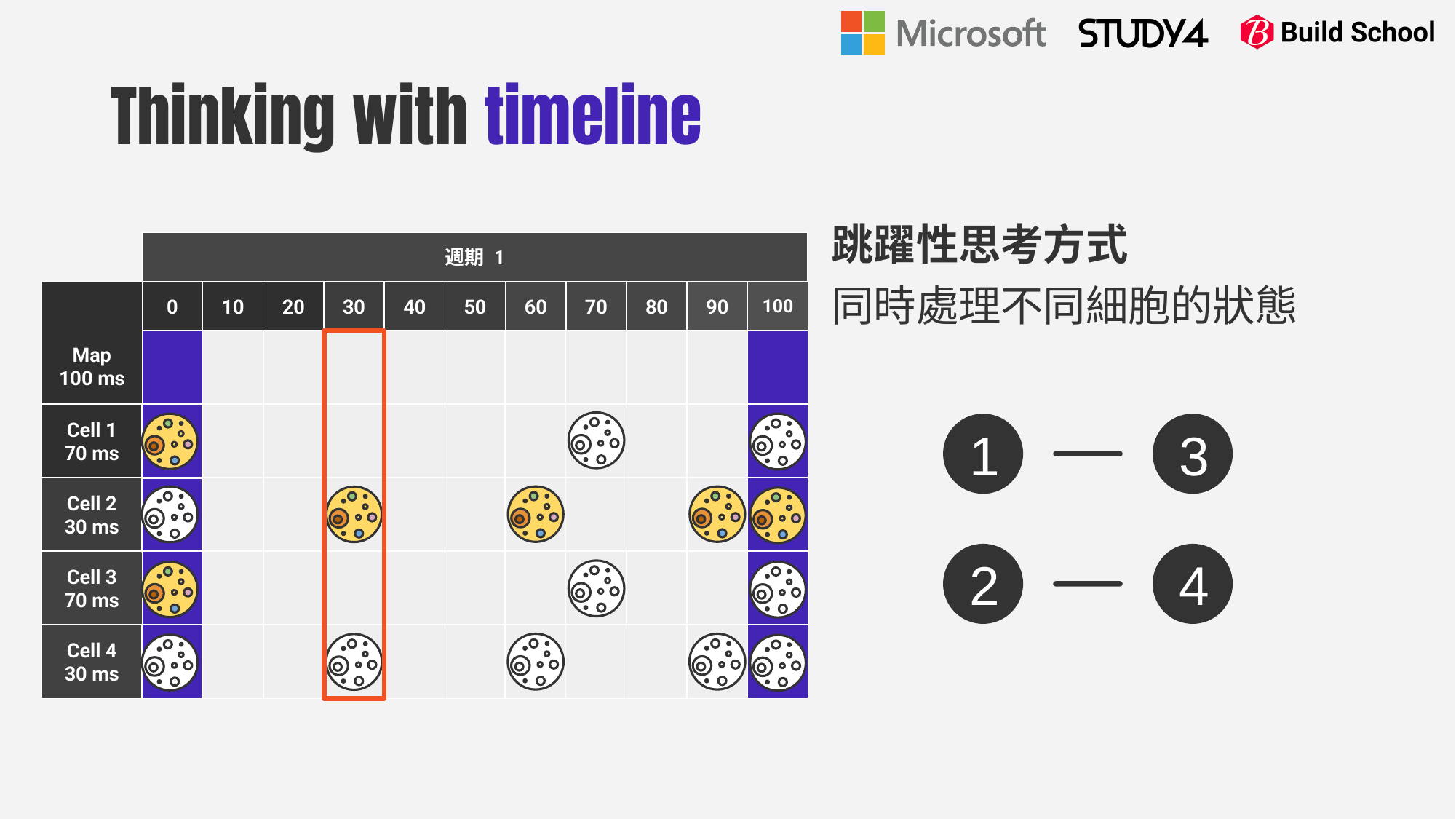

# Thinking with timeline
跳躍性思考方式
同時處理不同細胞的狀態
週期 1
Map
100 ms
0
10
20
30
40
50
60
80
100
70
90

Cell 1
70 ms

1
3

Cell 2
30 ms

2
4
Cell 3
70 ms

Cell 4
30 ms